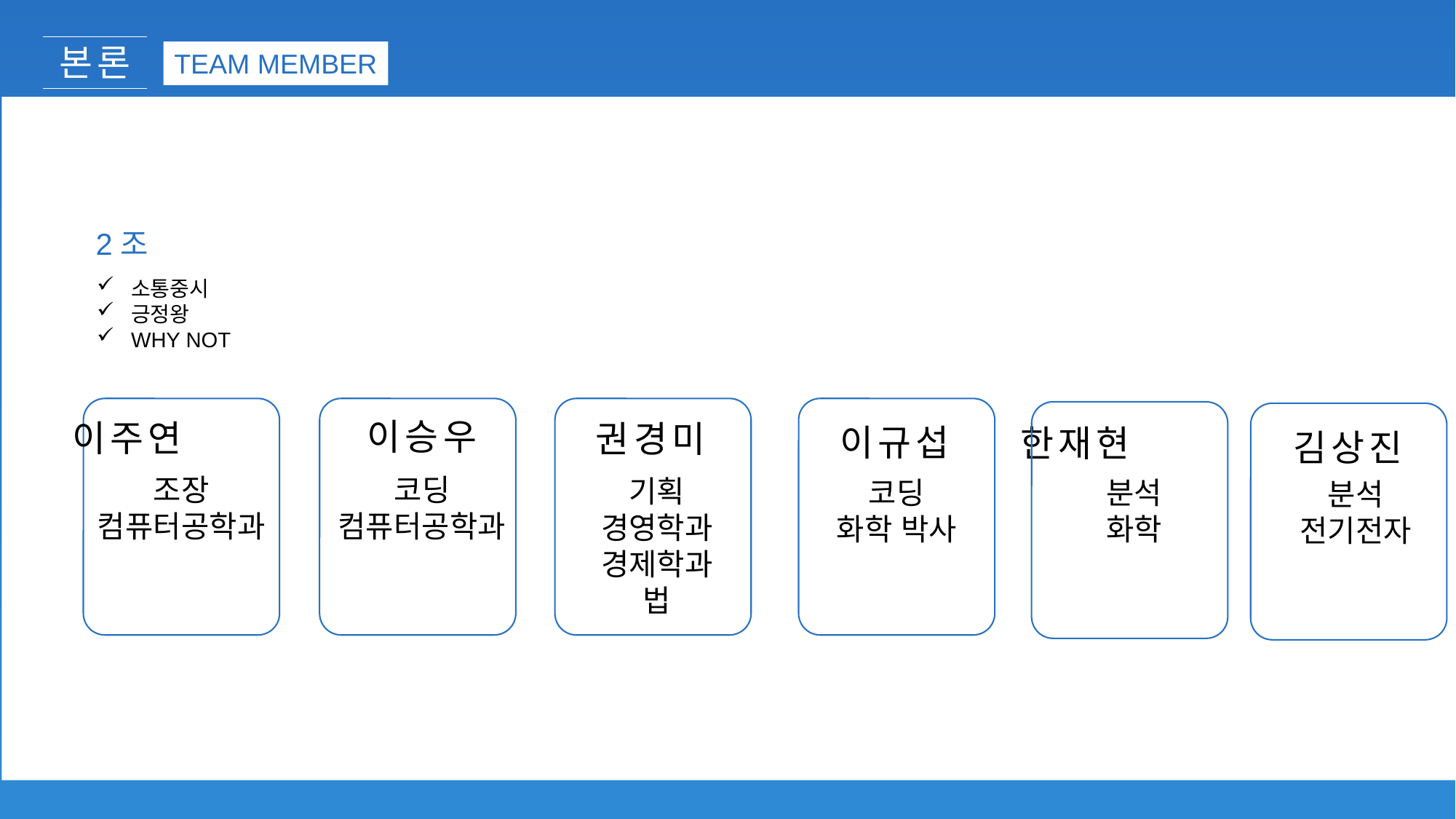

본론
TEAM MEMBER

2조
소통중시
긍정왕
WHY NOT

이승우
코딩
컴퓨터공학과

이주연
권경미
이규섭

한재현
김상진
조장
컴퓨터공학과
기획
경영학과
경제학과
법
코딩
화학 박사
분석
화학
분석
전기전자